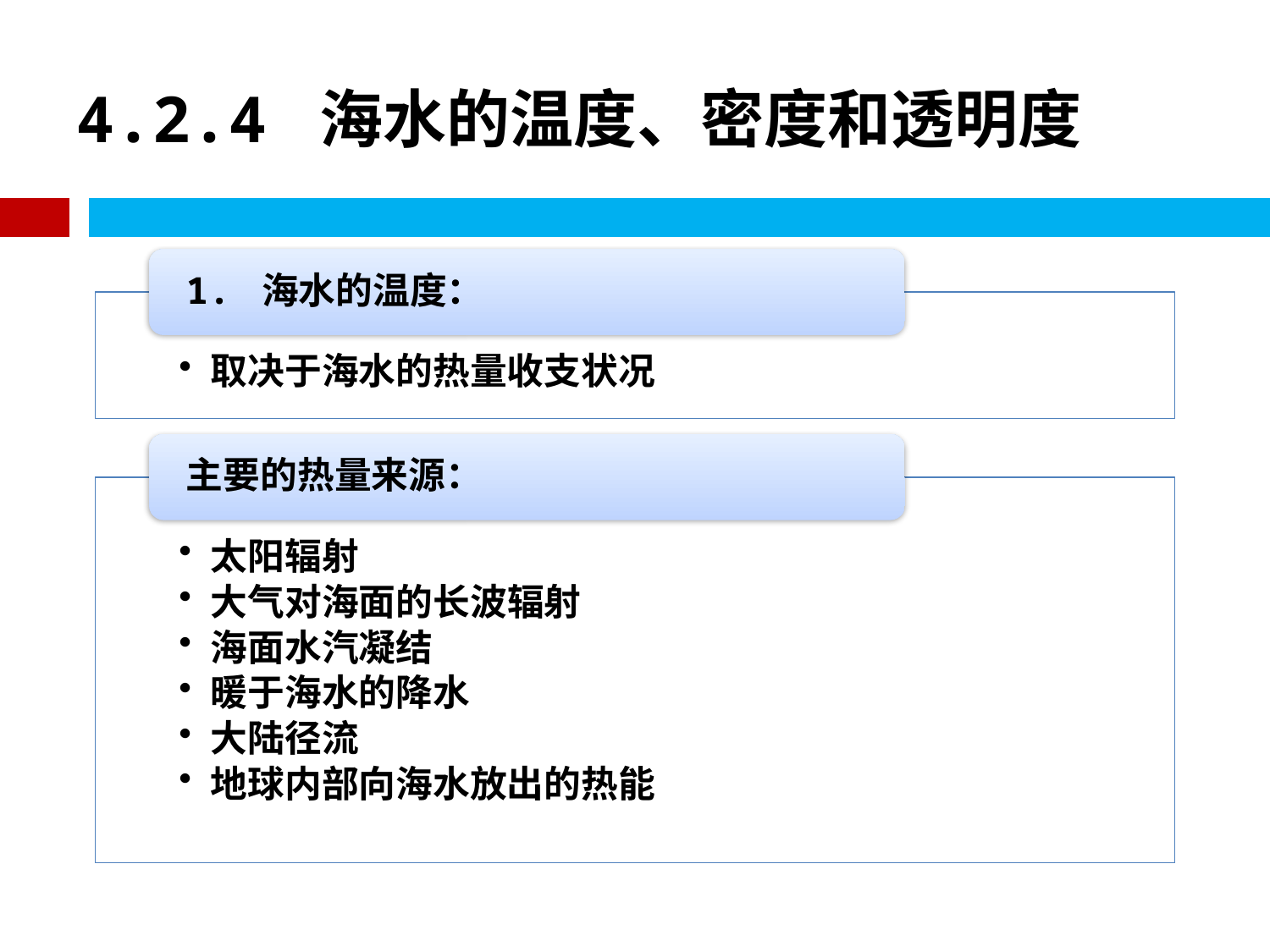

# 4.2.4 海水的温度、密度和透明度
取决于海水的热量收支状况
1. 海水的温度：
太阳辐射
大气对海面的长波辐射
海面水汽凝结
暖于海水的降水
大陆径流
地球内部向海水放出的热能
主要的热量来源：